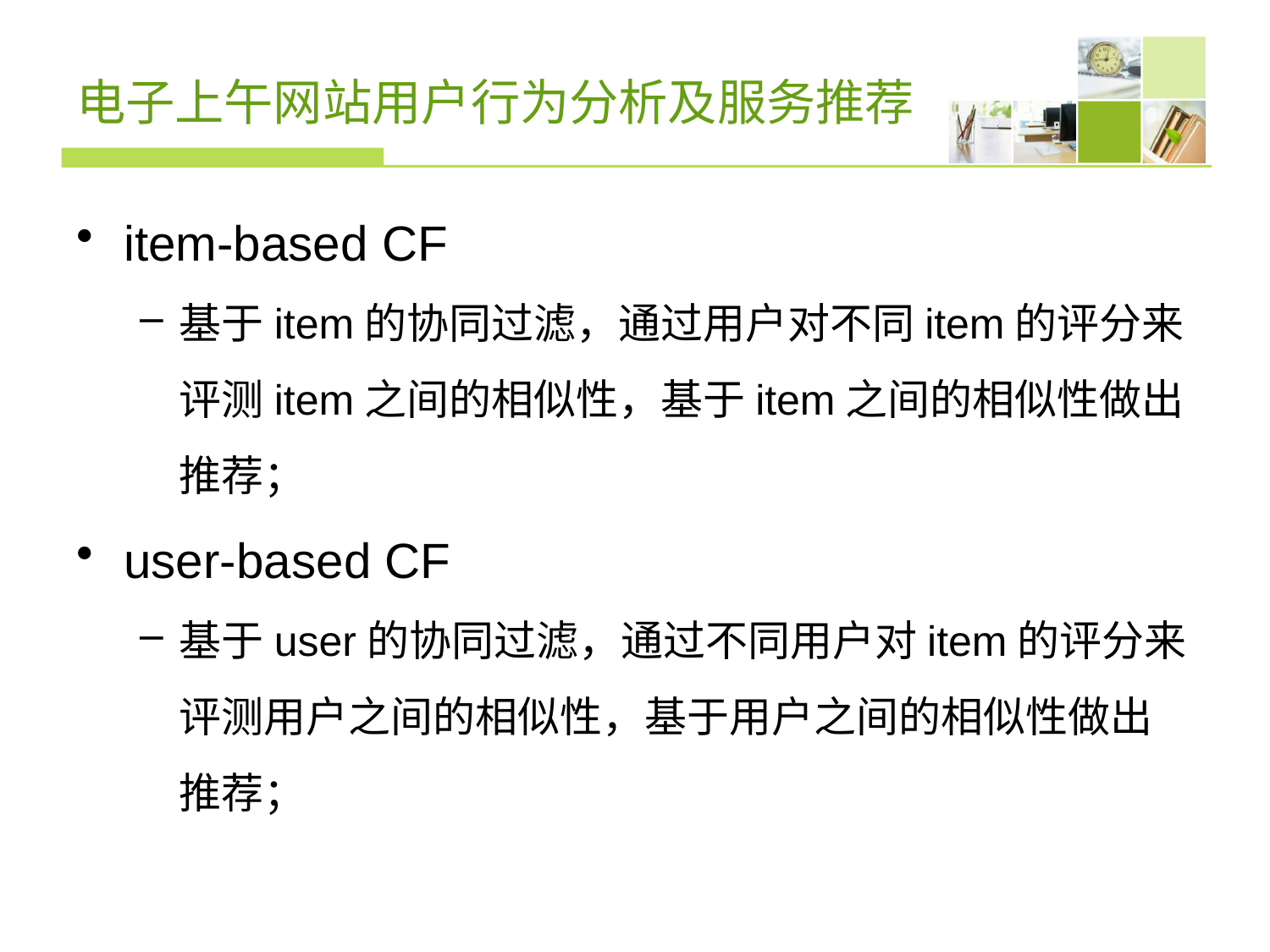

# 电子上午网站用户行为分析及服务推荐
item-based CF
基于item的协同过滤，通过用户对不同item的评分来评测item之间的相似性，基于item之间的相似性做出推荐；
user-based CF
基于user的协同过滤，通过不同用户对item的评分来评测用户之间的相似性，基于用户之间的相似性做出推荐；